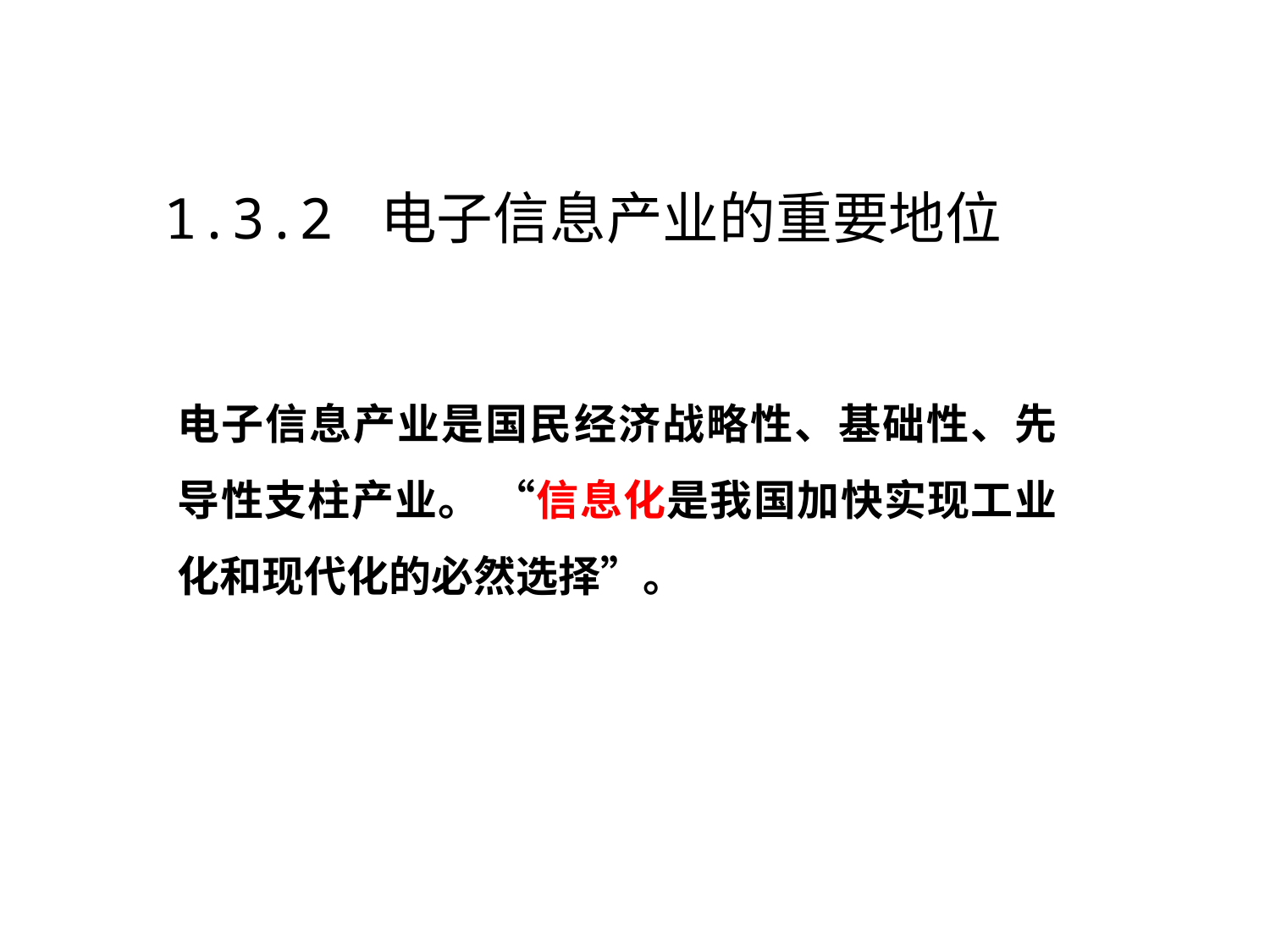

1.3.2 电子信息产业的重要地位
电子信息产业是国民经济战略性、基础性、先导性支柱产业。 “信息化是我国加快实现工业化和现代化的必然选择”。